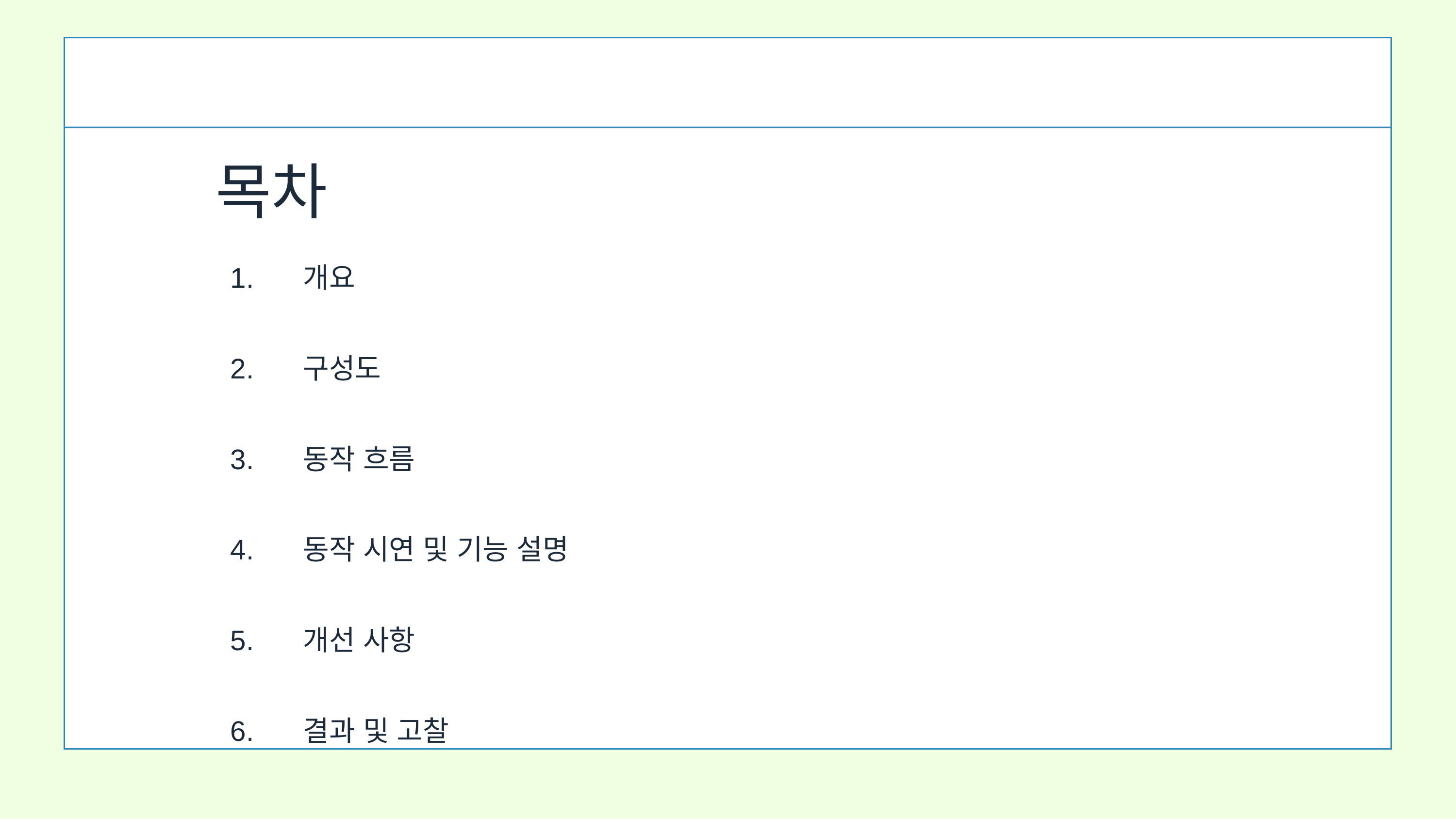

목차
개요
구성도
동작 흐름
동작 시연 및 기능 설명
개선 사항
결과 및 고찰